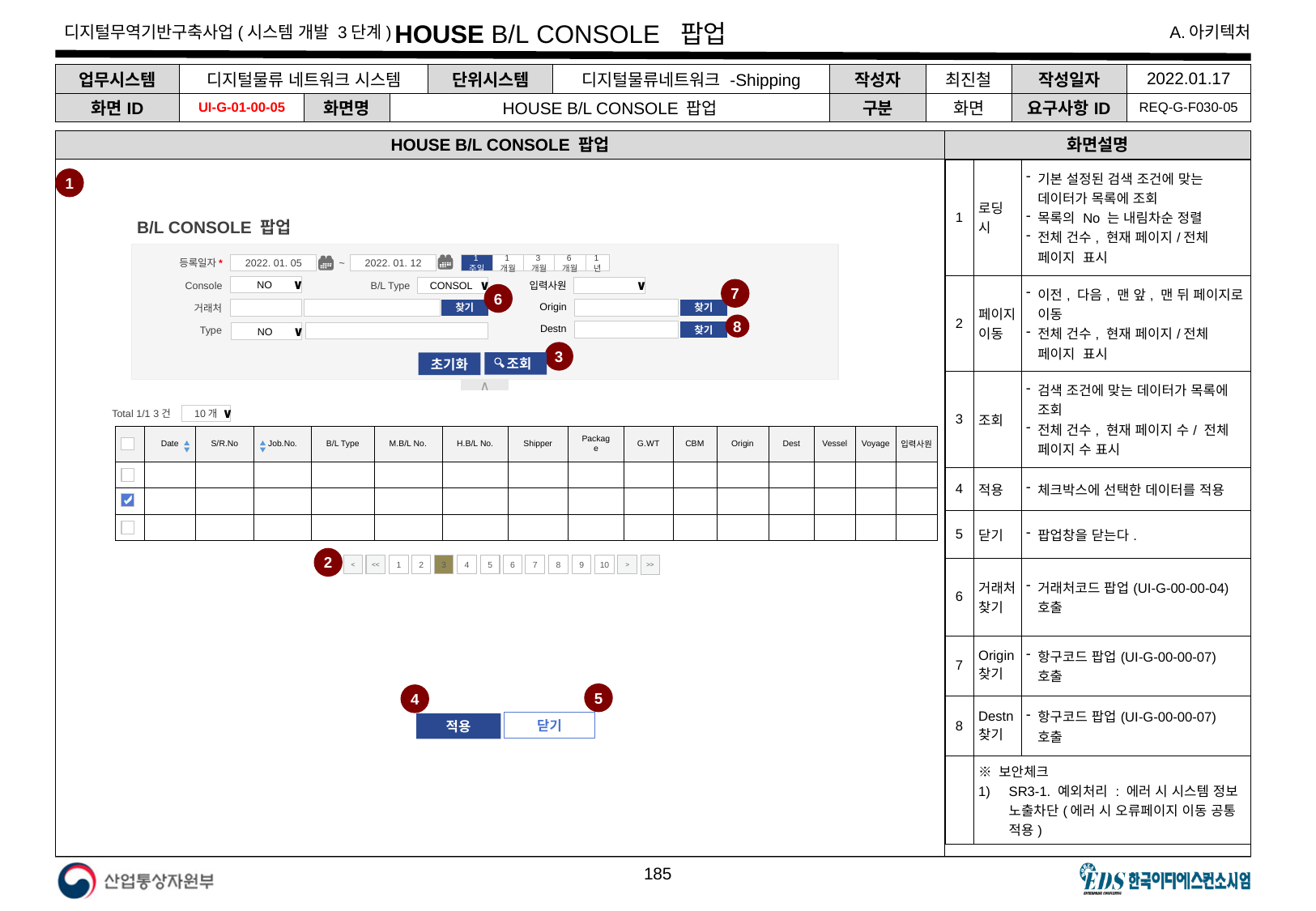

# HOUSE B/L CONSOLE  팝업
| 업무시스템 | 디지털물류 네트워크 시스템 |  |  | 단위시스템 | 디지털물류네트워크 -Shipping | 작성자 | 최진철 | 작성일자 | 2022.01.17 |
| --- | --- | --- | --- | --- | --- | --- | --- | --- | --- |
| 화면ID | UI-G-01-00-05 | 화면명 | HOUSE B/L CONSOLE 팝업 |  |  | 구분 | 화면 | 요구사항ID | REQ-G-F030-05 |
HOUSE B/L CONSOLE 팝업
화면설명

| 1 | 로딩 시 | 기본 설정된 검색 조건에 맞는 데이터가 목록에 조회 목록의 No 는 내림차순 정렬 전체 건수, 현재 페이지/전체 페이지 표시 |
| --- | --- | --- |
| 2 | 페이지 이동 | 이전, 다음, 맨 앞, 맨 뒤 페이지로 이동 전체 건수, 현재 페이지/전체 페이지 표시 |
| 3 | 조회 | 검색 조건에 맞는 데이터가 목록에 조회 전체 건수, 현재 페이지 수/ 전체 페이지 수 표시 |
| 4 | 적용 | 체크박스에 선택한 데이터를 적용 |
| 5 | 닫기 | 팝업창을 닫는다. |
| 6 | 거래처 찾기 | 거래처코드 팝업(UI-G-00-00-04) 호출 |
| 7 | Origin 찾기 | 항구코드 팝업(UI-G-00-00-07) 호출 |
| 8 | Destn 찾기 | 항구코드 팝업(UI-G-00-00-07) 호출 |
|  | ※ 보안체크 SR3-1. 예외처리 : 에러 시 시스템 정보 노출차단(에러 시 오류페이지 이동 공통 적용) |  |

1
B/L CONSOLE 팝업

∧
등록일자*
1주일
2022. 01. 05
~
2022. 01. 12

1년
1개월
6개월
3개월
Console
입력사원
B/L Type
NO
∨

∨
CONSOL
∨
7
6
Origin
거래처

찾기
찾기
8
Destn
Type

찾기

NO
∨
3
 조회

초기화
Total 1/1 3건
10개
∨
▲
▼
▲
▼
|  | Date | S/R.No | Job.No. | B/L Type | M.B/L No. | H.B/L No. | Shipper | Package | G.WT | CBM | Origin | Dest | Vessel | Voyage | 입력사원 |
| --- | --- | --- | --- | --- | --- | --- | --- | --- | --- | --- | --- | --- | --- | --- | --- |
|  |  |  |  |  |  |  |  |  |  |  |  |  |  |  |  |
|  |  |  |  |  |  |  |  |  |  |  |  |  |  |  |  |
|  |  |  |  |  |  |  |  |  |  |  |  |  |  |  |  |

2
<
<<
1
2
3
4
5
6
7
8
9
10
>
>>
5
4
닫기
적용